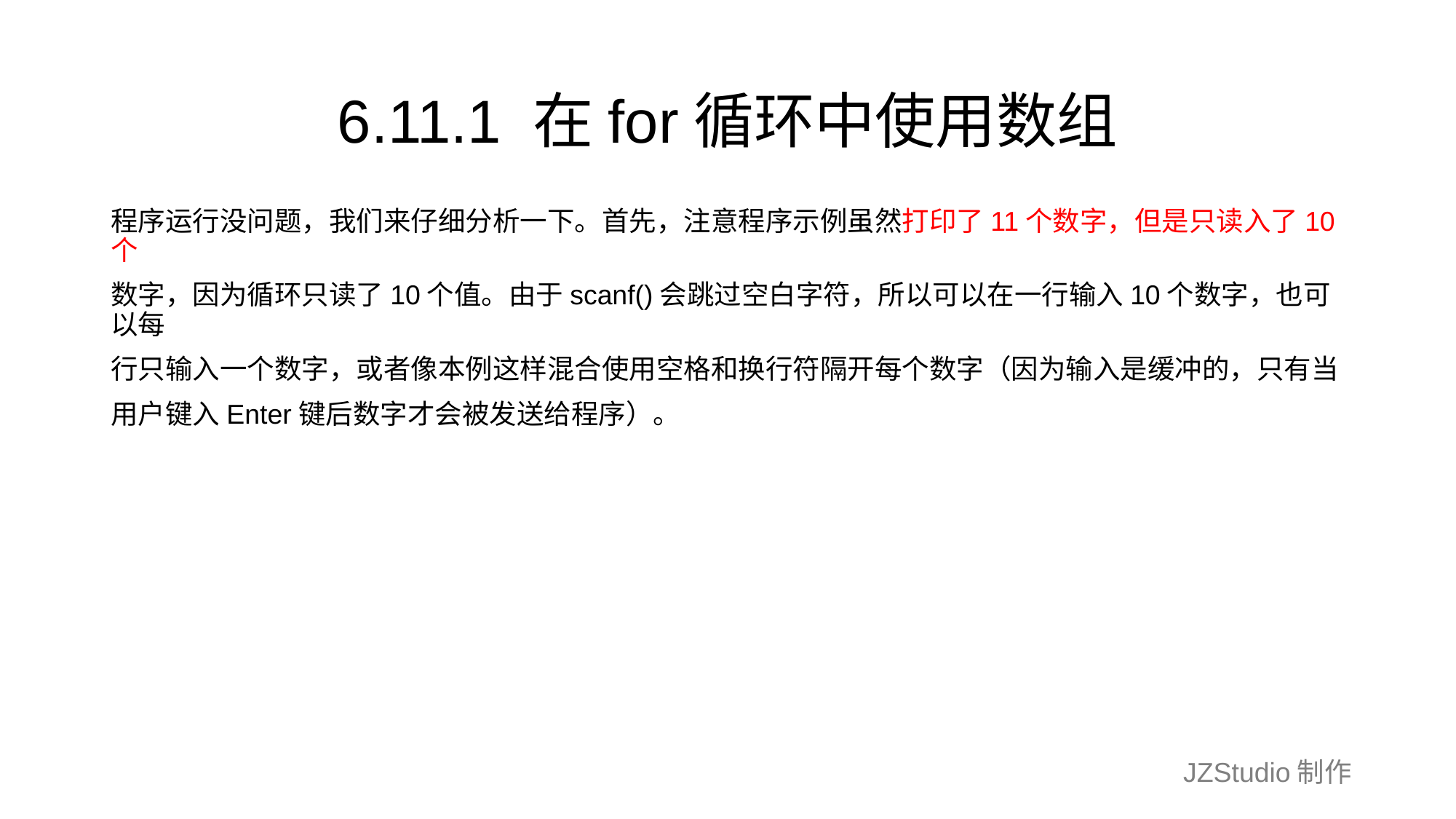

# 6.11.1 在for循环中使用数组
程序运行没问题，我们来仔细分析一下。首先，注意程序示例虽然打印了11个数字，但是只读入了10个
数字，因为循环只读了10个值。由于scanf()会跳过空白字符，所以可以在一行输入10个数字，也可以每
行只输入一个数字，或者像本例这样混合使用空格和换行符隔开每个数字（因为输入是缓冲的，只有当
用户键入Enter键后数字才会被发送给程序）。